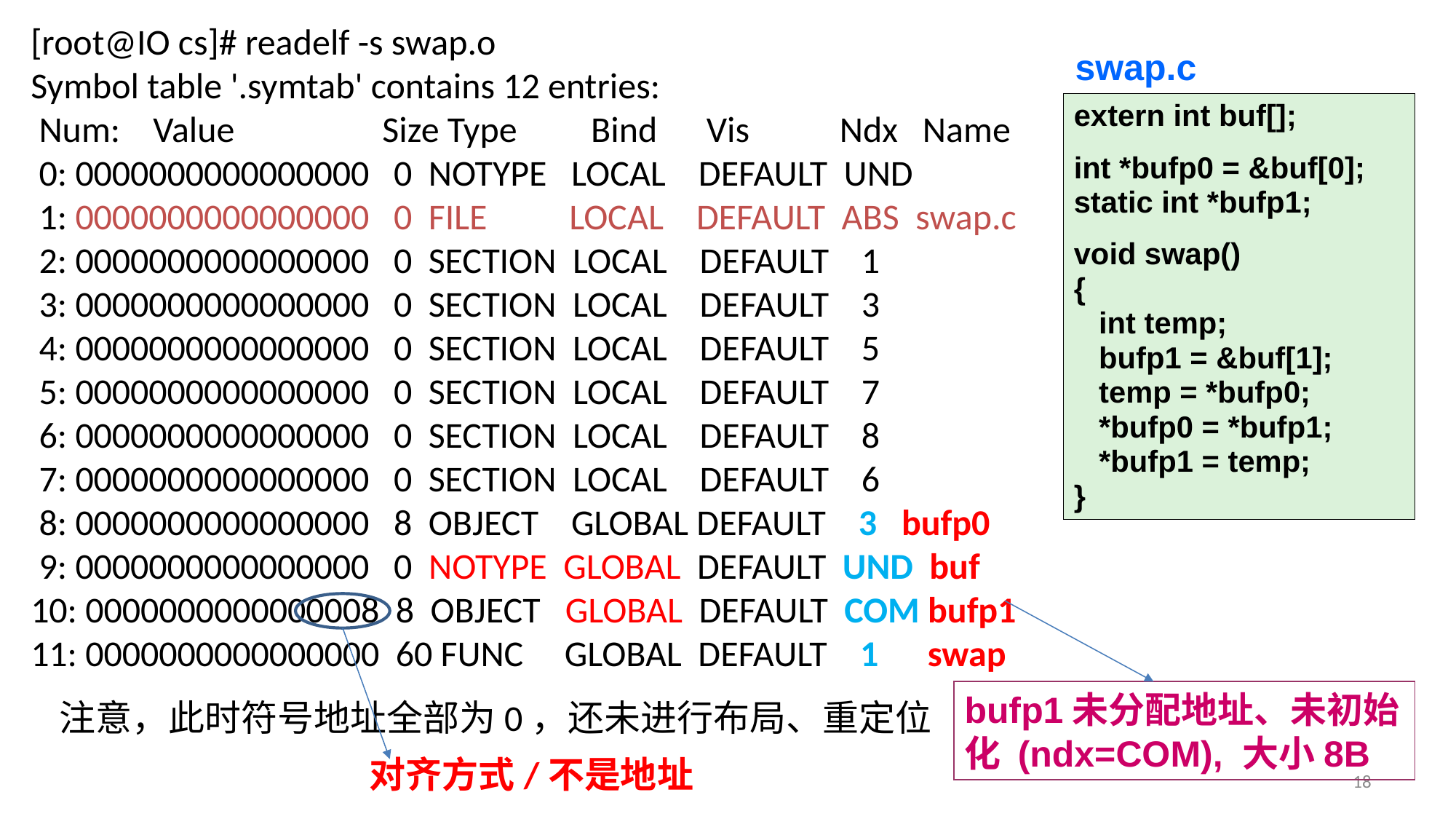

[root@IO cs]# readelf -s swap.o
Symbol table '.symtab' contains 12 entries:
 Num:    Value                  Size Type         Bind      Vis           Ndx   Name
 0: 0000000000000000   0  NOTYPE   LOCAL    DEFAULT  UND
 1: 0000000000000000   0  FILE          LOCAL    DEFAULT  ABS  swap.c
 2: 0000000000000000   0  SECTION  LOCAL    DEFAULT    1
 3: 0000000000000000   0  SECTION  LOCAL    DEFAULT    3
 4: 0000000000000000   0  SECTION  LOCAL    DEFAULT    5
 5: 0000000000000000   0  SECTION  LOCAL    DEFAULT    7
 6: 0000000000000000   0  SECTION  LOCAL    DEFAULT    8
 7: 0000000000000000   0  SECTION  LOCAL    DEFAULT    6
 8: 0000000000000000   8  OBJECT    GLOBAL DEFAULT    3   bufp0
 9: 0000000000000000   0  NOTYPE  GLOBAL  DEFAULT  UND  buf
10: 0000000000000008  8  OBJECT   GLOBAL  DEFAULT  COM bufp1
11: 0000000000000000  60 FUNC     GLOBAL  DEFAULT    1      swap
swap.c
extern int buf[];

int *bufp0 = &buf[0];
static int *bufp1;

void swap()
{
   int temp;
   bufp1 = &buf[1];
   temp = *bufp0;
   *bufp0 = *bufp1;
   *bufp1 = temp;
}

bufp1未分配地址、未初始化 (ndx=COM), 大小8B
注意，此时符号地址全部为0，还未进行布局、重定位
对齐方式/不是地址
18